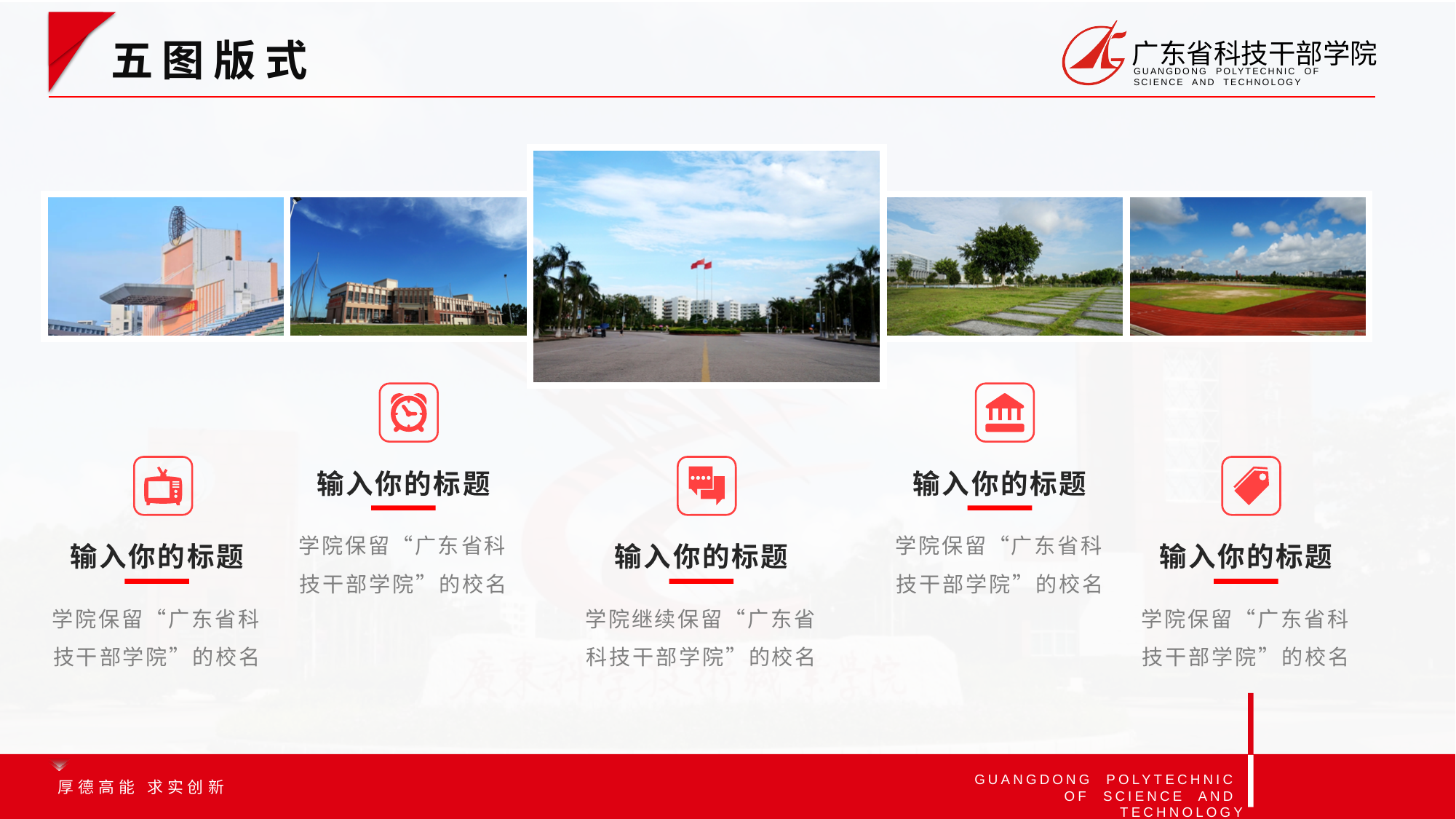

框选图文Ctrl+G即可组合
五图版式

输入你的标题
输入你的标题

学院保留“广东省科技干部学院”的校名
学院保留“广东省科技干部学院”的校名
输入你的标题
输入你的标题
输入你的标题

学院保留“广东省科技干部学院”的校名
学院继续保留“广东省科技干部学院”的校名
学院保留“广东省科技干部学院”的校名